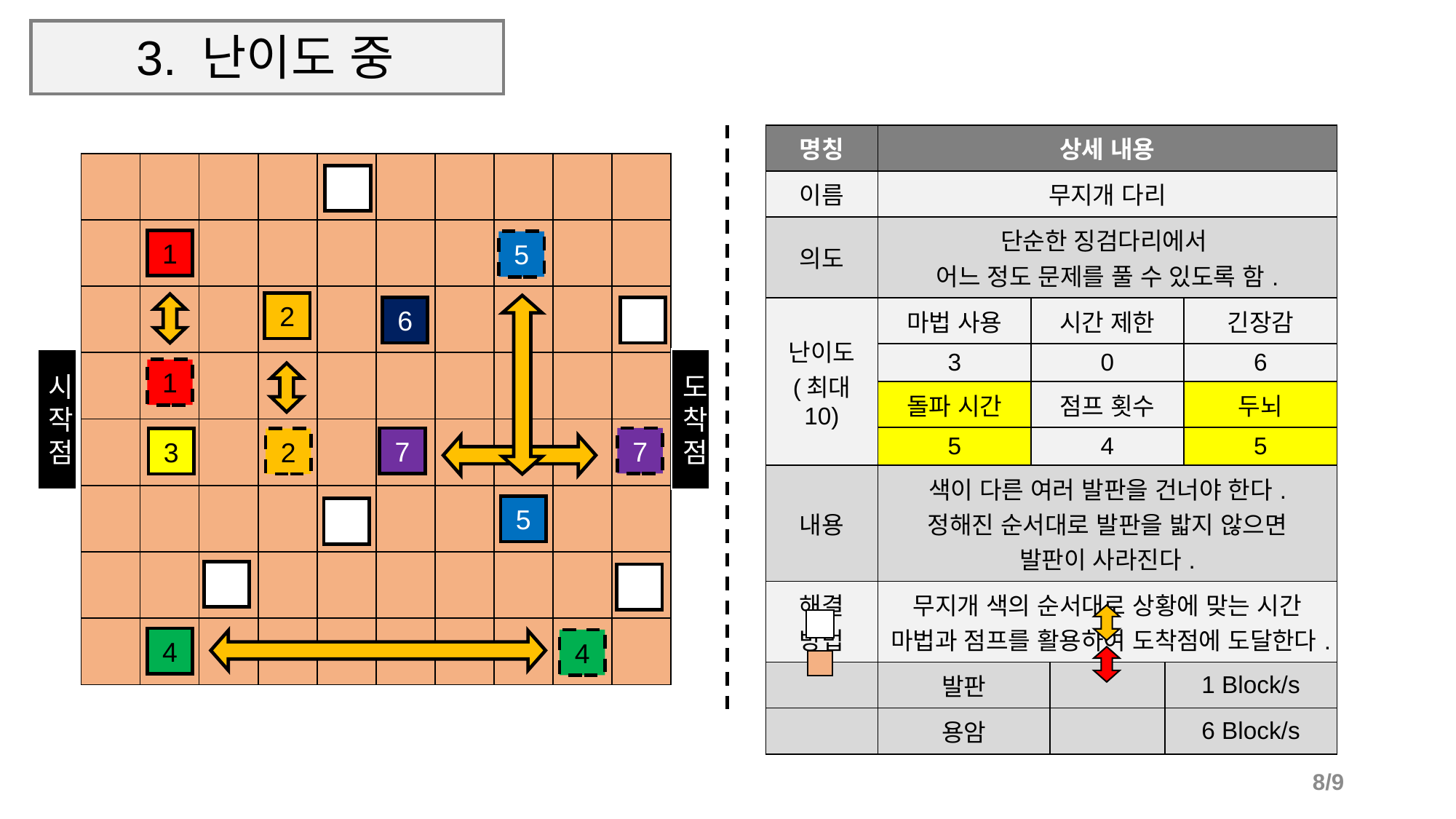

# 3. 난이도 중
| 명칭 | 상세 내용 |  |  |  |  |
| --- | --- | --- | --- | --- | --- |
| 이름 | 무지개 다리 |  |  |  |  |
| 의도 | 단순한 징검다리에서 어느 정도 문제를 풀 수 있도록 함. |  |  |  |  |
| 난이도 (최대 10) | 마법 사용 | 시간 제한 |  |  | 긴장감 |
|  | 3 | 0 |  |  | 6 |
|  | 돌파 시간 | 점프 횟수 |  |  | 두뇌 |
|  | 5 | 4 |  |  | 5 |
| 내용 | 색이 다른 여러 발판을 건너야 한다. 정해진 순서대로 발판을 밟지 않으면 발판이 사라진다. |  |  |  |  |
| 해결 방법 | 무지개 색의 순서대로 상황에 맞는 시간 마법과 점프를 활용하여 도착점에 도달한다. |  |  |  |  |
|  | 발판 |  |  | 1 Block/s |  |
|  | 용암 |  |  | 6 Block/s |  |
|  |  |  |  |  |  |  |  |  |  |
| --- | --- | --- | --- | --- | --- | --- | --- | --- | --- |
|  |  |  |  |  |  |  |  |  |  |
|  |  |  |  |  |  |  |  |  |  |
|  |  |  |  |  |  |  |  |  |  |
|  |  |  |  |  |  |  |  |  |  |
|  |  |  |  |  |  |  |  |  |  |
|  |  |  |  |  |  |  |  |  |  |
|  |  |  |  |  |  |  |  |  |  |

1
5
2
6

시
작
점
도착
점
1

7
7
3
2

5

4
4

8/9